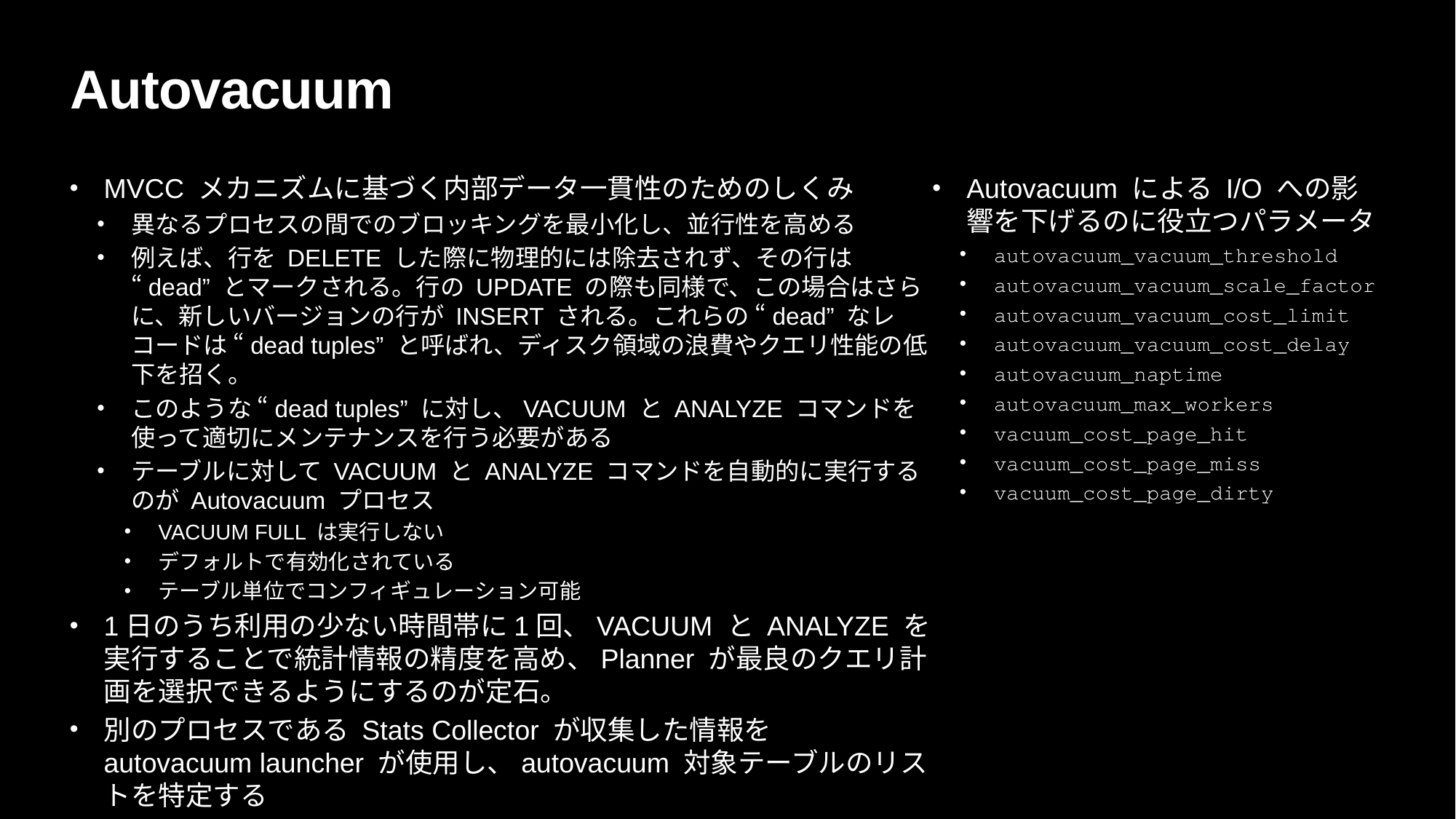

# Autovacuum
MVCC メカニズムに基づく内部データ一貫性のためのしくみ
異なるプロセスの間でのブロッキングを最小化し、並行性を高める
例えば、行を DELETE した際に物理的には除去されず、その行は “dead” とマークされる。行の UPDATE の際も同様で、この場合はさらに、新しいバージョンの行が INSERT される。これらの “dead” なレコードは “dead tuples” と呼ばれ、ディスク領域の浪費やクエリ性能の低下を招く。
このような “dead tuples” に対し、VACUUM と ANALYZE コマンドを使って適切にメンテナンスを行う必要がある
テーブルに対して VACUUM と ANALYZE コマンドを自動的に実行するのが Autovacuum プロセス
VACUUM FULL は実行しない
デフォルトで有効化されている
テーブル単位でコンフィギュレーション可能
1日のうち利用の少ない時間帯に1回、VACUUM と ANALYZE を実行することで統計情報の精度を高め、Planner が最良のクエリ計画を選択できるようにするのが定石。
別のプロセスである Stats Collector が収集した情報を autovacuum launcher が使用し、autovacuum 対象テーブルのリストを特定する
Autovacuum による I/O への影響を下げるのに役立つパラメータ
autovacuum_vacuum_threshold
autovacuum_vacuum_scale_factor
autovacuum_vacuum_cost_limit
autovacuum_vacuum_cost_delay
autovacuum_naptime
autovacuum_max_workers
vacuum_cost_page_hit
vacuum_cost_page_miss
vacuum_cost_page_dirty